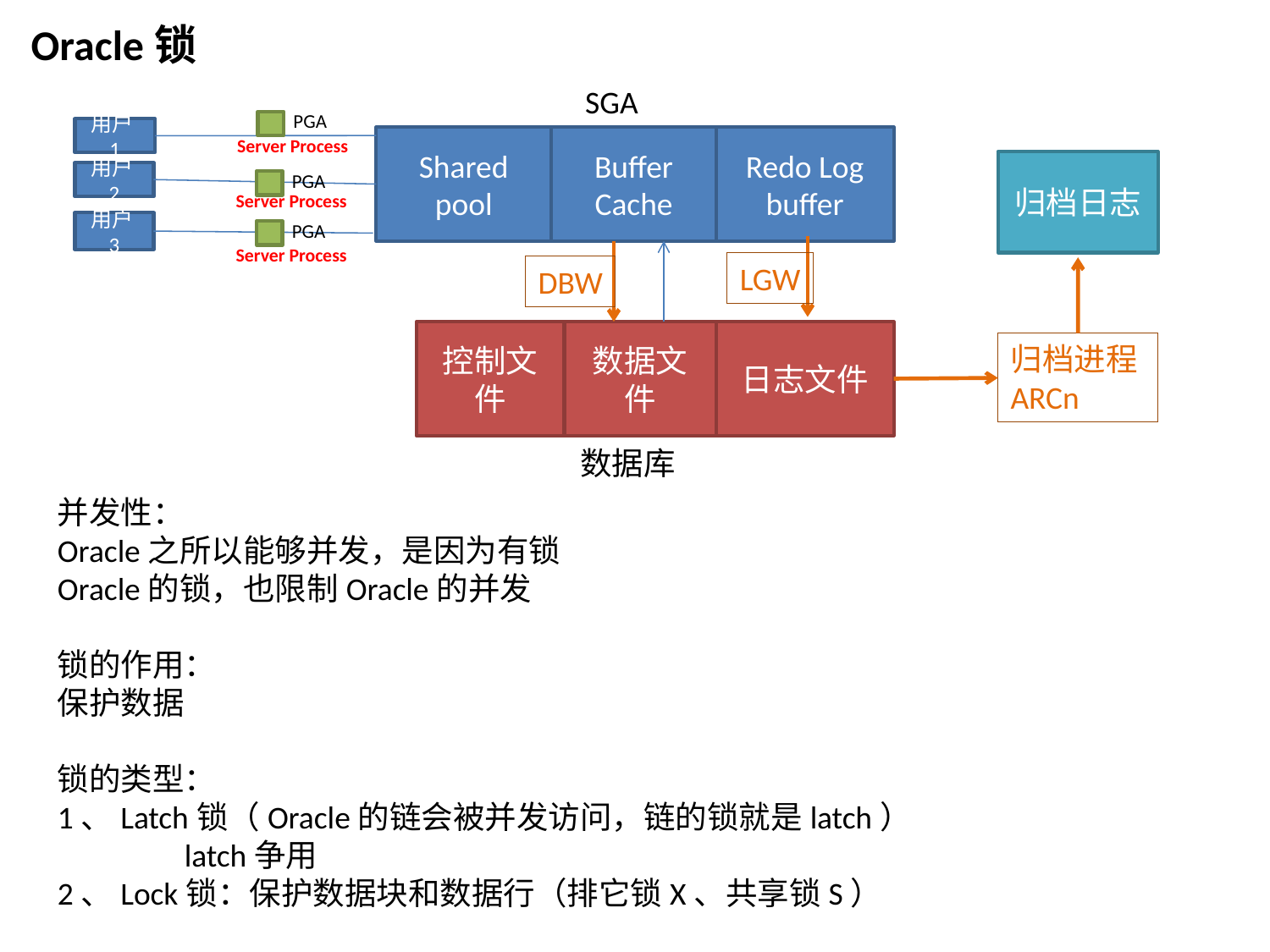

Oracle锁
SGA
PGA

用户1
Shared pool
Buffer Cache
Redo Log
buffer
Server Process
归档日志
PGA
用户2

Server Process
PGA
用户3

Server Process
LGW
DBW
日志文件
控制文件
数据文件
归档进程
ARCn
数据库
并发性：
Oracle之所以能够并发，是因为有锁
Oracle的锁，也限制Oracle的并发

锁的作用：
保护数据

锁的类型：
1、Latch锁（Oracle的链会被并发访问，链的锁就是latch）
	latch争用
2、Lock锁：保护数据块和数据行（排它锁X、共享锁S）